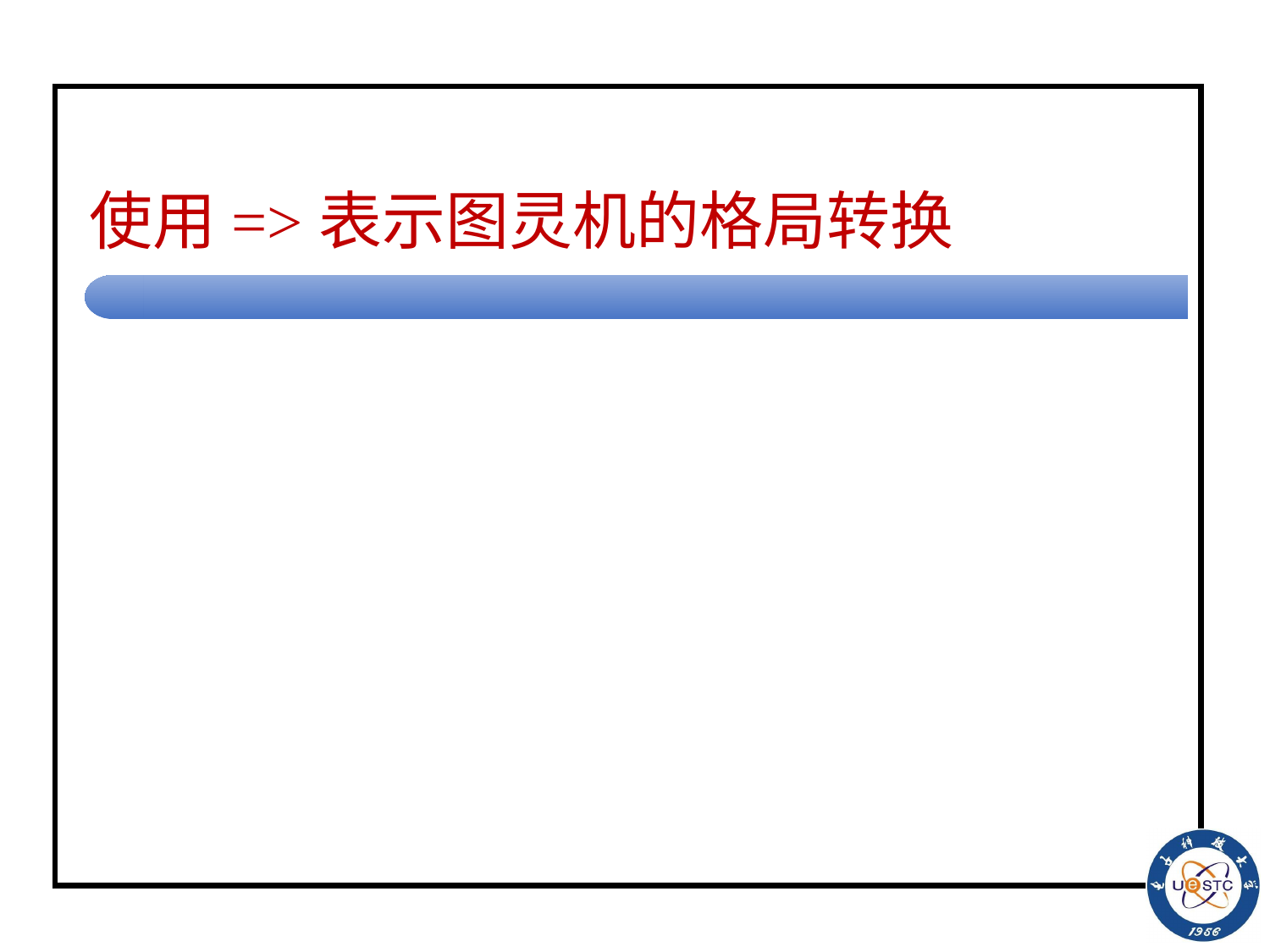

# 使用=>表示图灵机的格局转换
使用=>+代表格局的多次转换
使用=>*代表格局的任意次转换